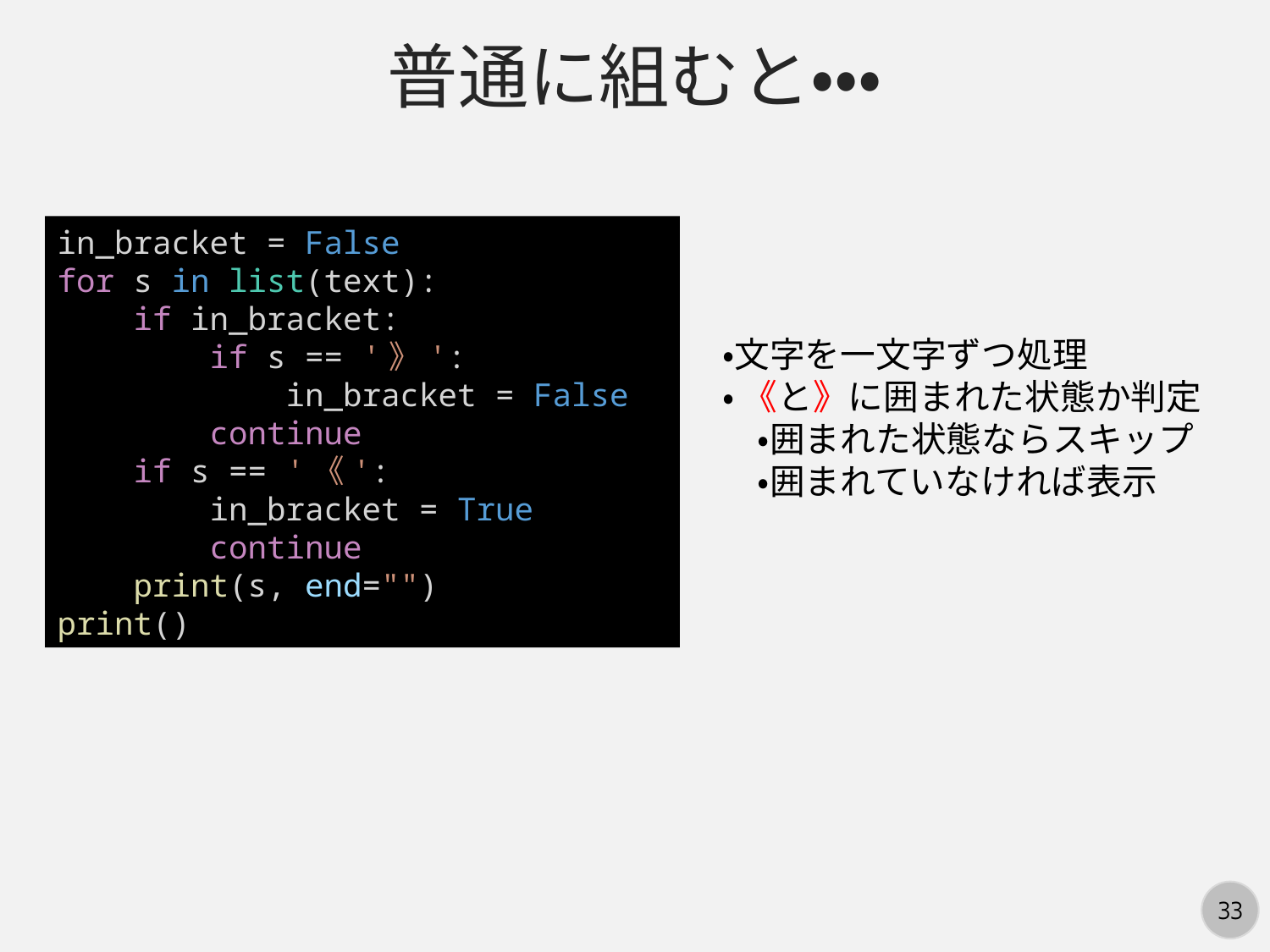

普通に組むと・・・
in_bracket = False
for s in list(text):
    if in_bracket:
        if s == '》':
            in_bracket = False
        continue
    if s == '《':
        in_bracket = True
        continue
    print(s, end="")
print()
・文字を一文字ずつ処理
・ 《と》に囲まれた状態か判定
　・囲まれた状態ならスキップ
　・囲まれていなければ表示